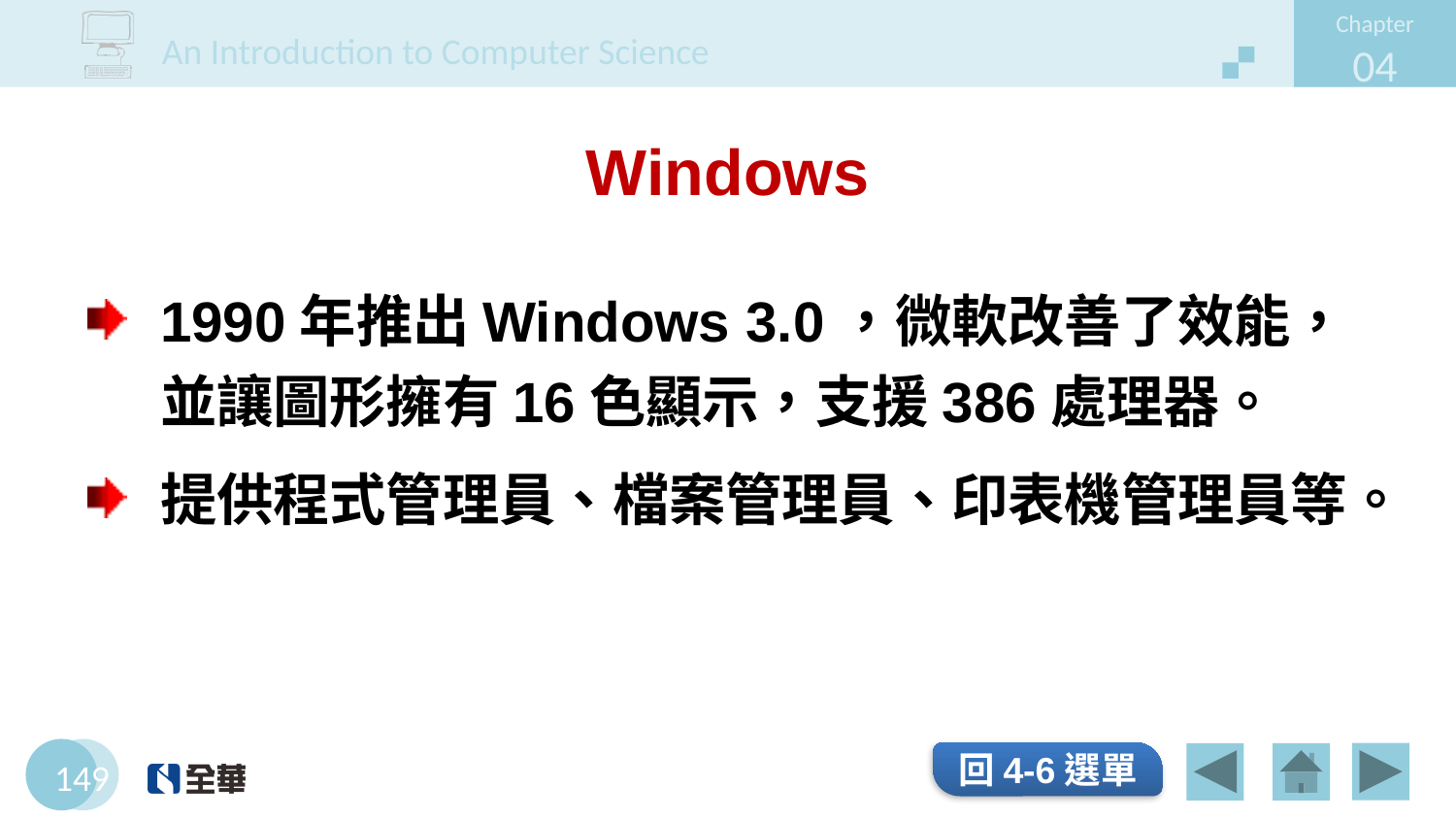

# Windows
1990年推出Windows 3.0，微軟改善了效能，並讓圖形擁有16色顯示，支援386處理器。
提供程式管理員、檔案管理員、印表機管理員等。
回4-6選單